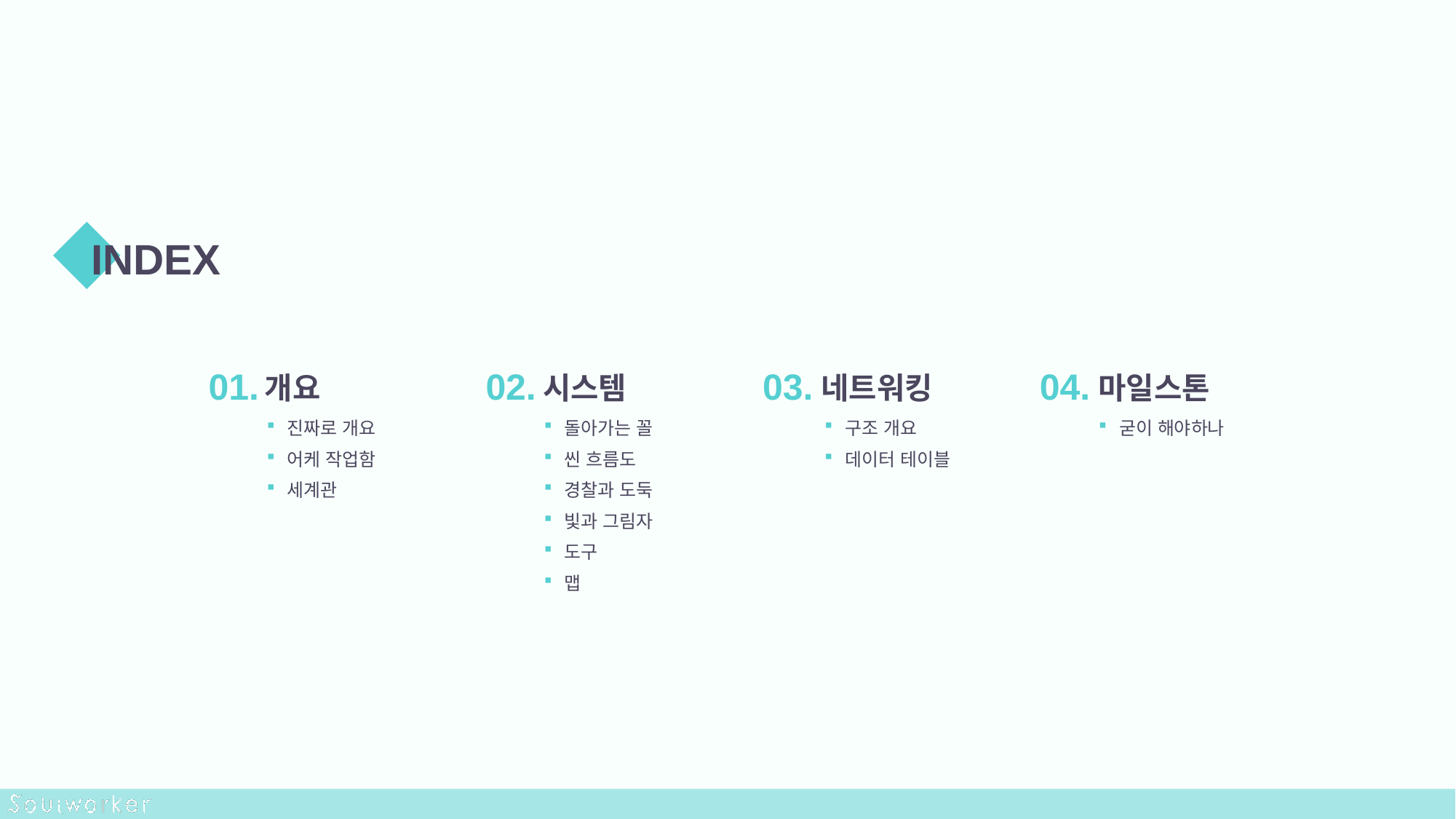

INDEX
01.
02.
03.
04.
개요
시스템
네트워킹
마일스톤
진짜로 개요
어케 작업함
세계관
돌아가는 꼴
씬 흐름도
경찰과 도둑
빛과 그림자
도구
맵
구조 개요
데이터 테이블
굳이 해야하나